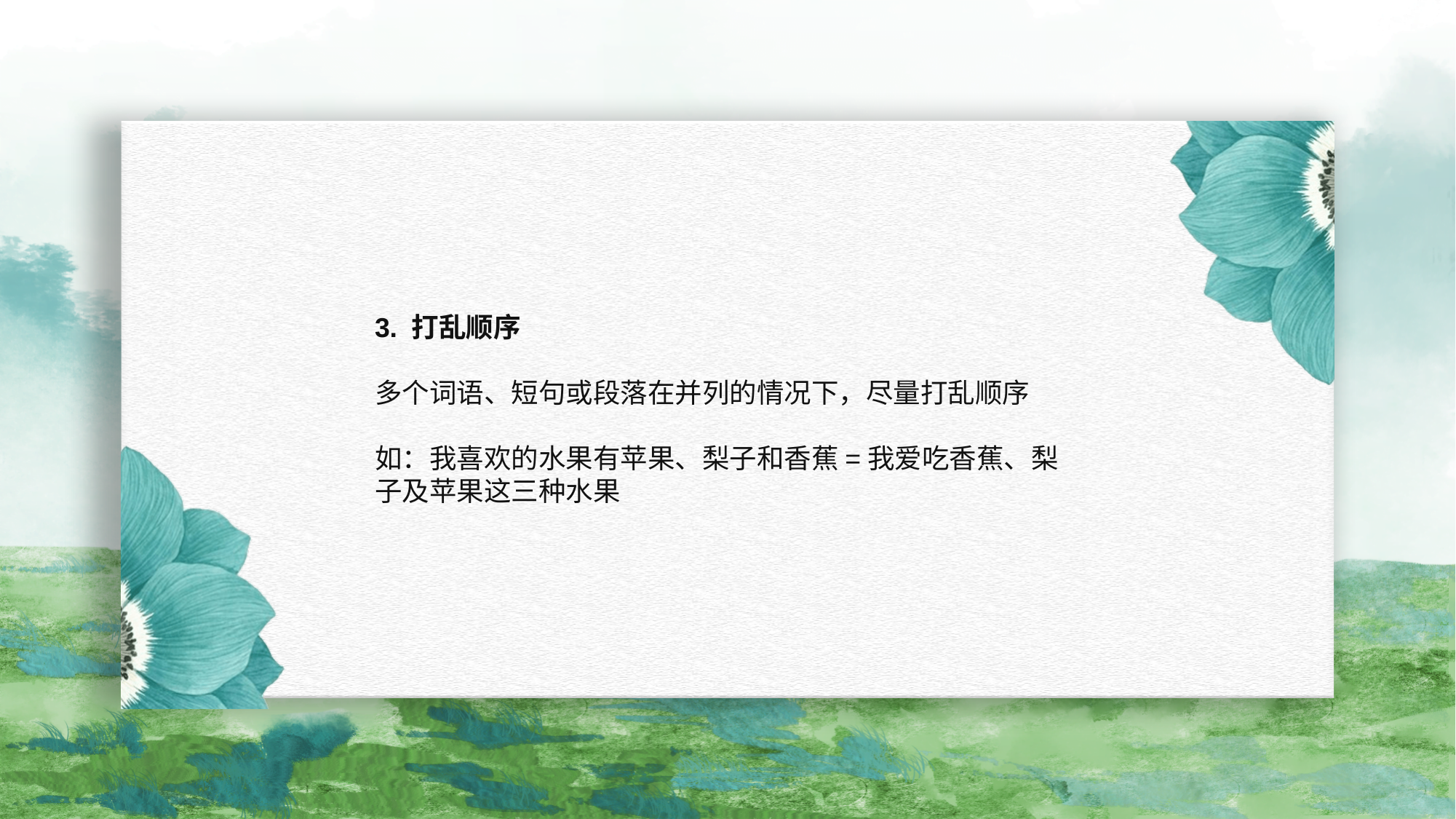

3. 打乱顺序

多个词语、短句或段落在并列的情况下，尽量打乱顺序

如：我喜欢的水果有苹果、梨子和香蕉=我爱吃香蕉、梨子及苹果这三种水果